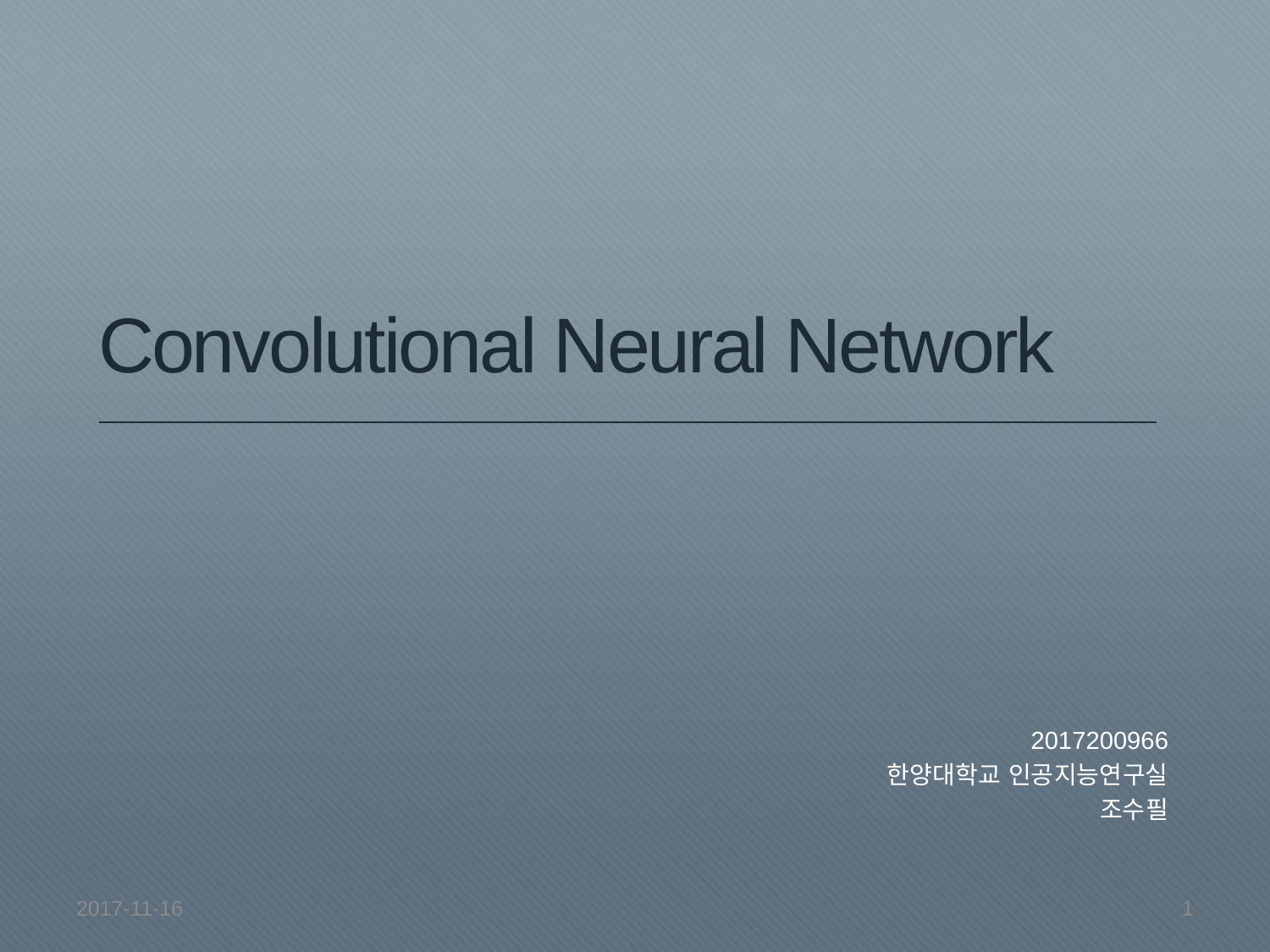

# Convolutional Neural Network
2017200966
한양대학교 인공지능연구실
조수필
2017-11-16
1